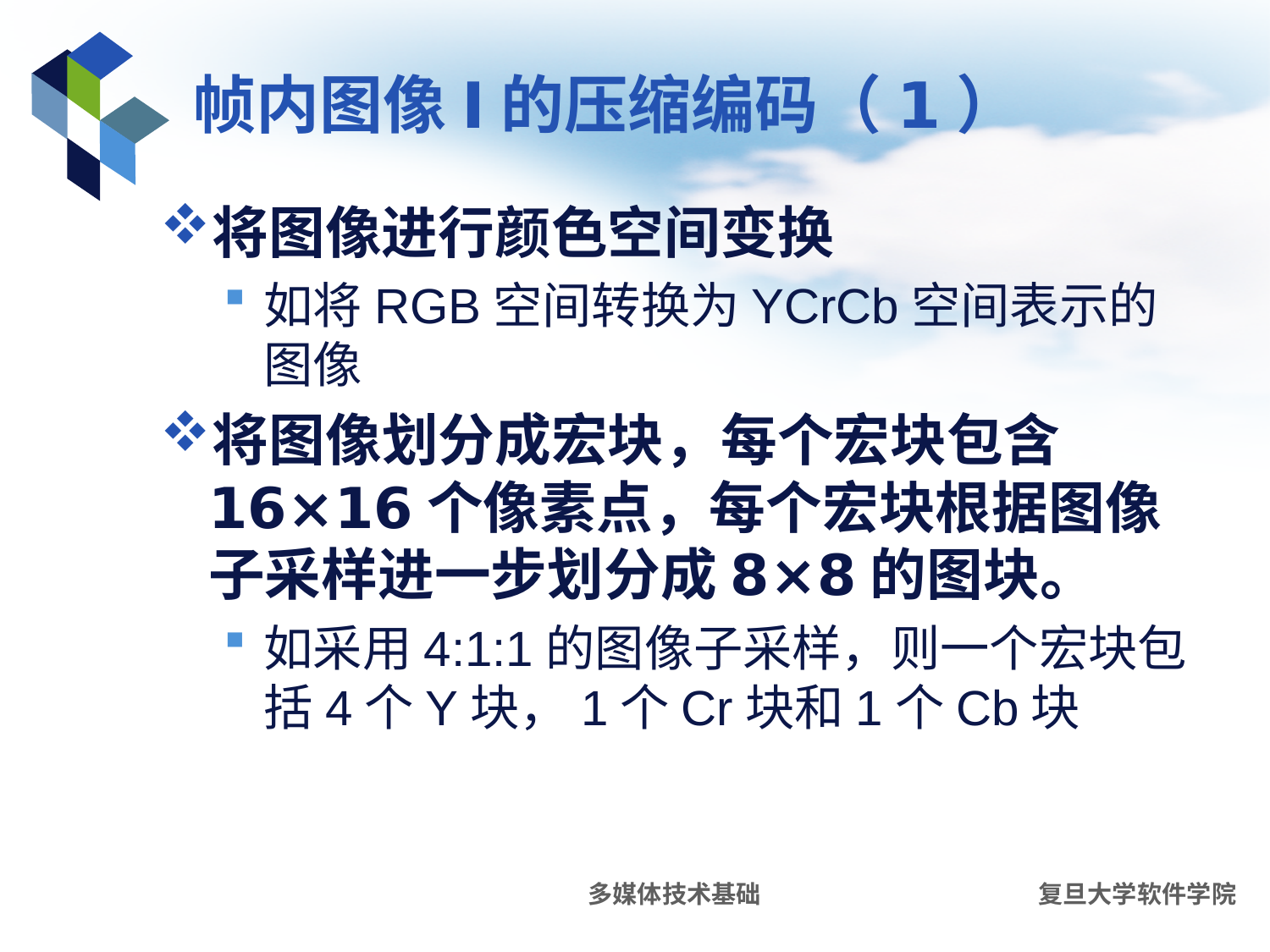

# 帧内图像I的压缩编码（1）
将图像进行颜色空间变换
如将RGB空间转换为YCrCb空间表示的图像
将图像划分成宏块，每个宏块包含16×16个像素点，每个宏块根据图像子采样进一步划分成8×8的图块。
如采用4:1:1的图像子采样，则一个宏块包括4个Y块，1个Cr块和1个Cb块
多媒体技术基础